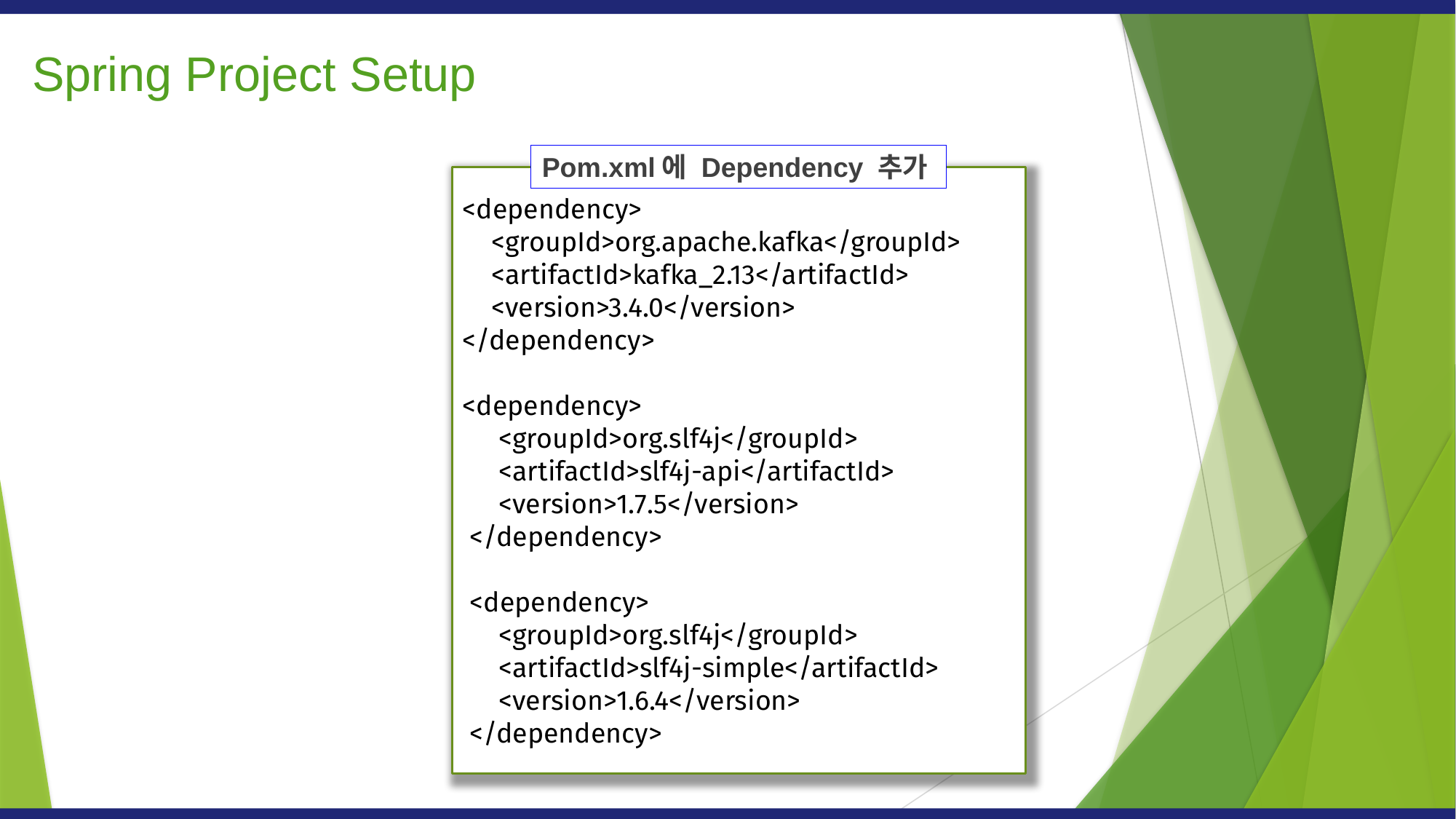

Spring Project Setup
Pom.xml에 Dependency 추가
<dependency>
    <groupId>org.apache.kafka</groupId>
    <artifactId>kafka_2.13</artifactId>
    <version>3.4.0</version>
</dependency>

<dependency>
     <groupId>org.slf4j</groupId>
     <artifactId>slf4j-api</artifactId>
     <version>1.7.5</version>
 </dependency>

 <dependency>
     <groupId>org.slf4j</groupId>
     <artifactId>slf4j-simple</artifactId>
     <version>1.6.4</version>
 </dependency>